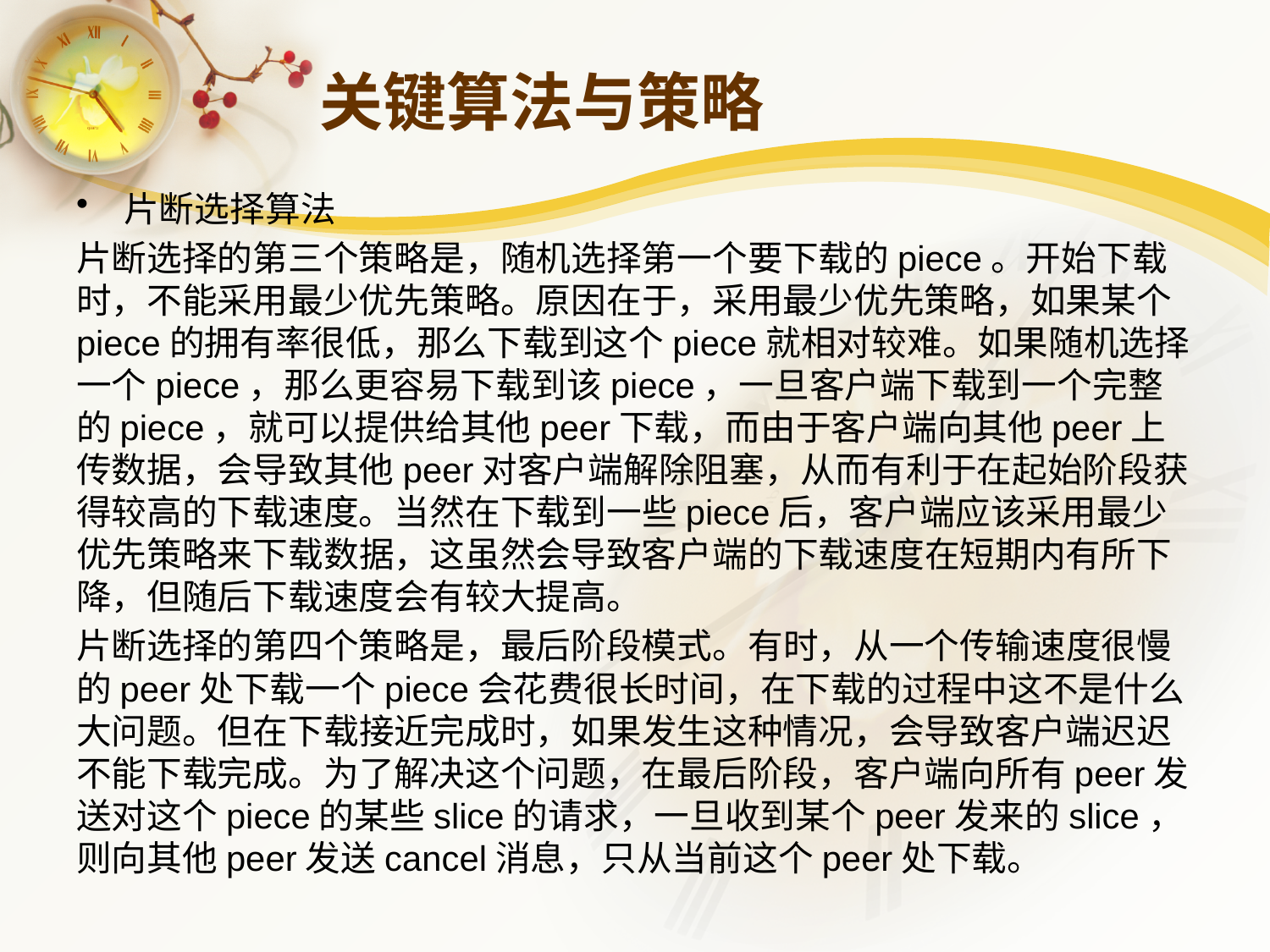

# 关键算法与策略
片断选择算法
片断选择的第三个策略是，随机选择第一个要下载的piece。开始下载时，不能采用最少优先策略。原因在于，采用最少优先策略，如果某个piece的拥有率很低，那么下载到这个piece就相对较难。如果随机选择一个piece，那么更容易下载到该piece，一旦客户端下载到一个完整的piece，就可以提供给其他peer下载，而由于客户端向其他peer上传数据，会导致其他peer对客户端解除阻塞，从而有利于在起始阶段获得较高的下载速度。当然在下载到一些piece后，客户端应该采用最少优先策略来下载数据，这虽然会导致客户端的下载速度在短期内有所下降，但随后下载速度会有较大提高。
片断选择的第四个策略是，最后阶段模式。有时，从一个传输速度很慢的peer处下载一个piece会花费很长时间，在下载的过程中这不是什么大问题。但在下载接近完成时，如果发生这种情况，会导致客户端迟迟不能下载完成。为了解决这个问题，在最后阶段，客户端向所有peer发送对这个piece的某些slice的请求，一旦收到某个peer发来的slice，则向其他peer发送cancel消息，只从当前这个peer处下载。